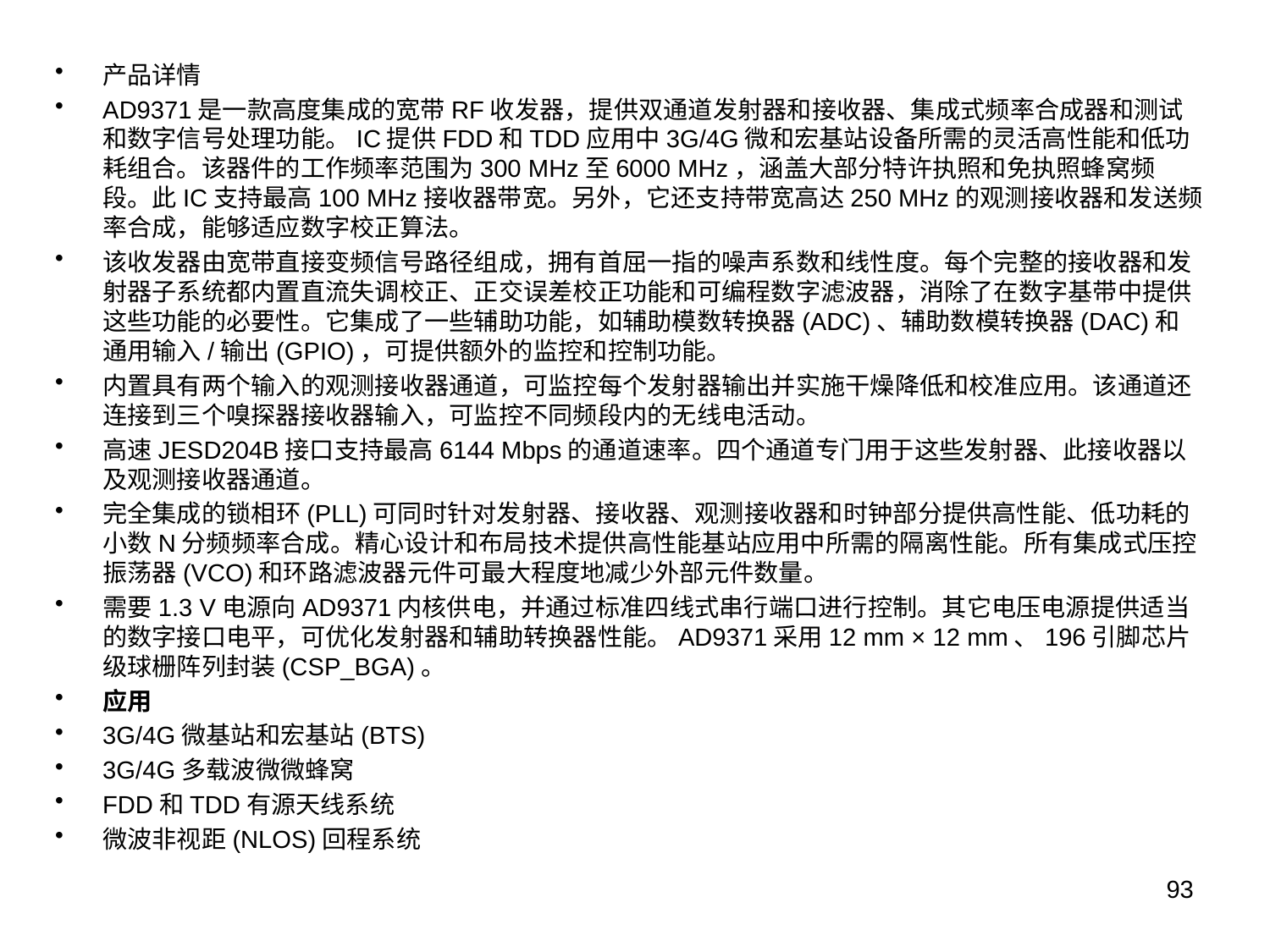

产品详情
AD9371是一款高度集成的宽带RF收发器，提供双通道发射器和接收器、集成式频率合成器和测试和数字信号处理功能。IC提供FDD和TDD应用中3G/4G微和宏基站设备所需的灵活高性能和低功耗组合。该器件的工作频率范围为300 MHz至6000 MHz，涵盖大部分特许执照和免执照蜂窝频段。此IC支持最高100 MHz接收器带宽。另外，它还支持带宽高达250 MHz的观测接收器和发送频率合成，能够适应数字校正算法。
该收发器由宽带直接变频信号路径组成，拥有首屈一指的噪声系数和线性度。每个完整的接收器和发射器子系统都内置直流失调校正、正交误差校正功能和可编程数字滤波器，消除了在数字基带中提供这些功能的必要性。它集成了一些辅助功能，如辅助模数转换器(ADC)、辅助数模转换器(DAC)和通用输入/输出(GPIO)，可提供额外的监控和控制功能。
内置具有两个输入的观测接收器通道，可监控每个发射器输出并实施干燥降低和校准应用。该通道还连接到三个嗅探器接收器输入，可监控不同频段内的无线电活动。
高速JESD204B接口支持最高6144 Mbps的通道速率。四个通道专门用于这些发射器、此接收器以及观测接收器通道。
完全集成的锁相环(PLL)可同时针对发射器、接收器、观测接收器和时钟部分提供高性能、低功耗的小数N分频频率合成。精心设计和布局技术提供高性能基站应用中所需的隔离性能。所有集成式压控振荡器(VCO)和环路滤波器元件可最大程度地减少外部元件数量。
需要1.3 V电源向AD9371内核供电，并通过标准四线式串行端口进行控制。其它电压电源提供适当的数字接口电平，可优化发射器和辅助转换器性能。AD9371采用12 mm × 12 mm、196引脚芯片级球栅阵列封装(CSP_BGA)。
应用
3G/4G微基站和宏基站(BTS)
3G/4G多载波微微蜂窝
FDD和TDD有源天线系统
微波非视距(NLOS)回程系统
93